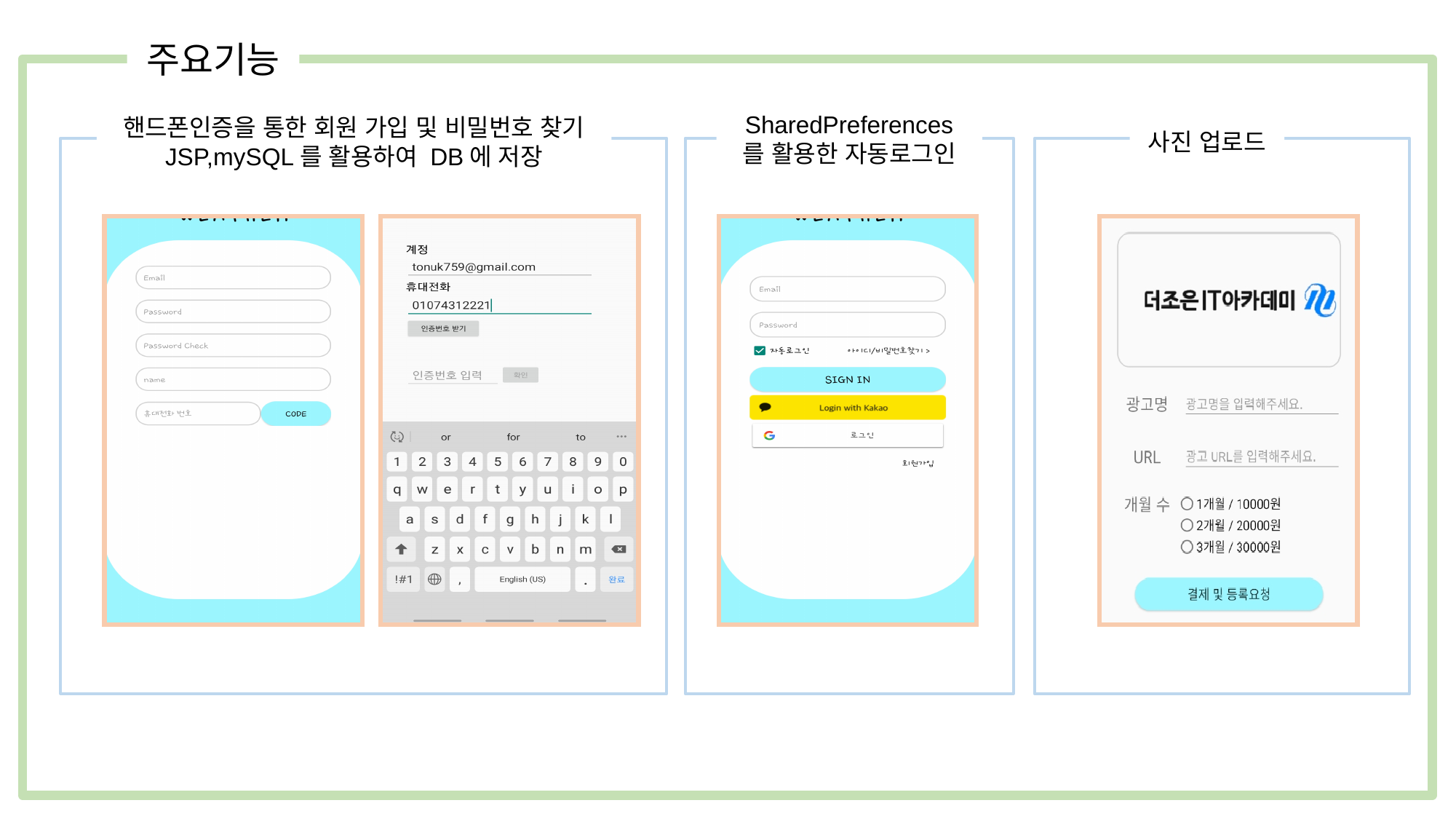

주요기능

SharedPreferences
를 활용한 자동로그인
핸드폰인증을 통한 회원 가입 및 비밀번호 찾기
JSP,mySQL를 활용하여 DB에 저장
사진 업로드